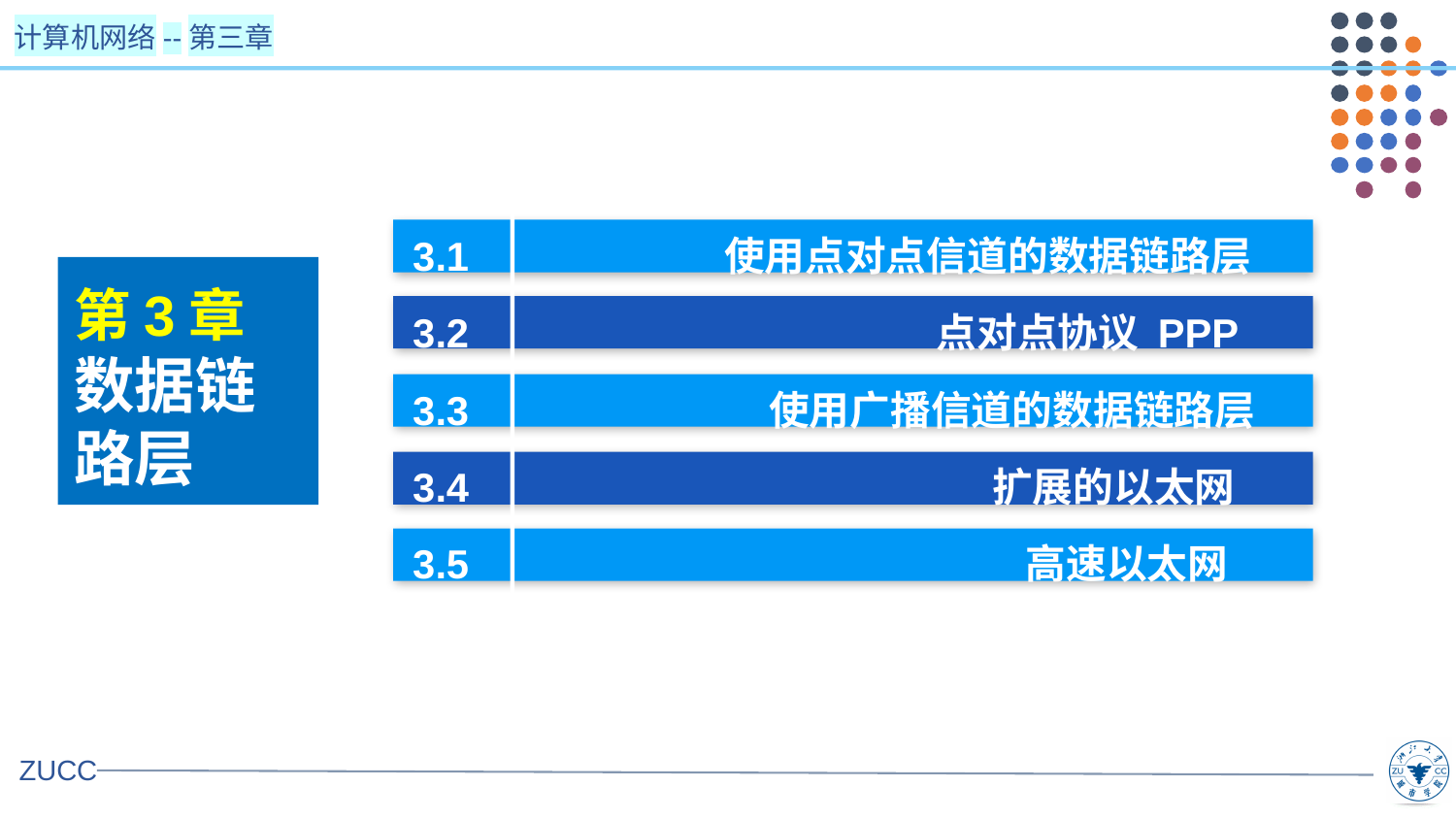

3.1                      使用点对点信道的数据链路层
3.2                                         点对点协议 PPP
3.3                          使用广播信道的数据链路层
3.4                                              扩展的以太网
3.5                                                 高速以太网

第3章
数据链路层